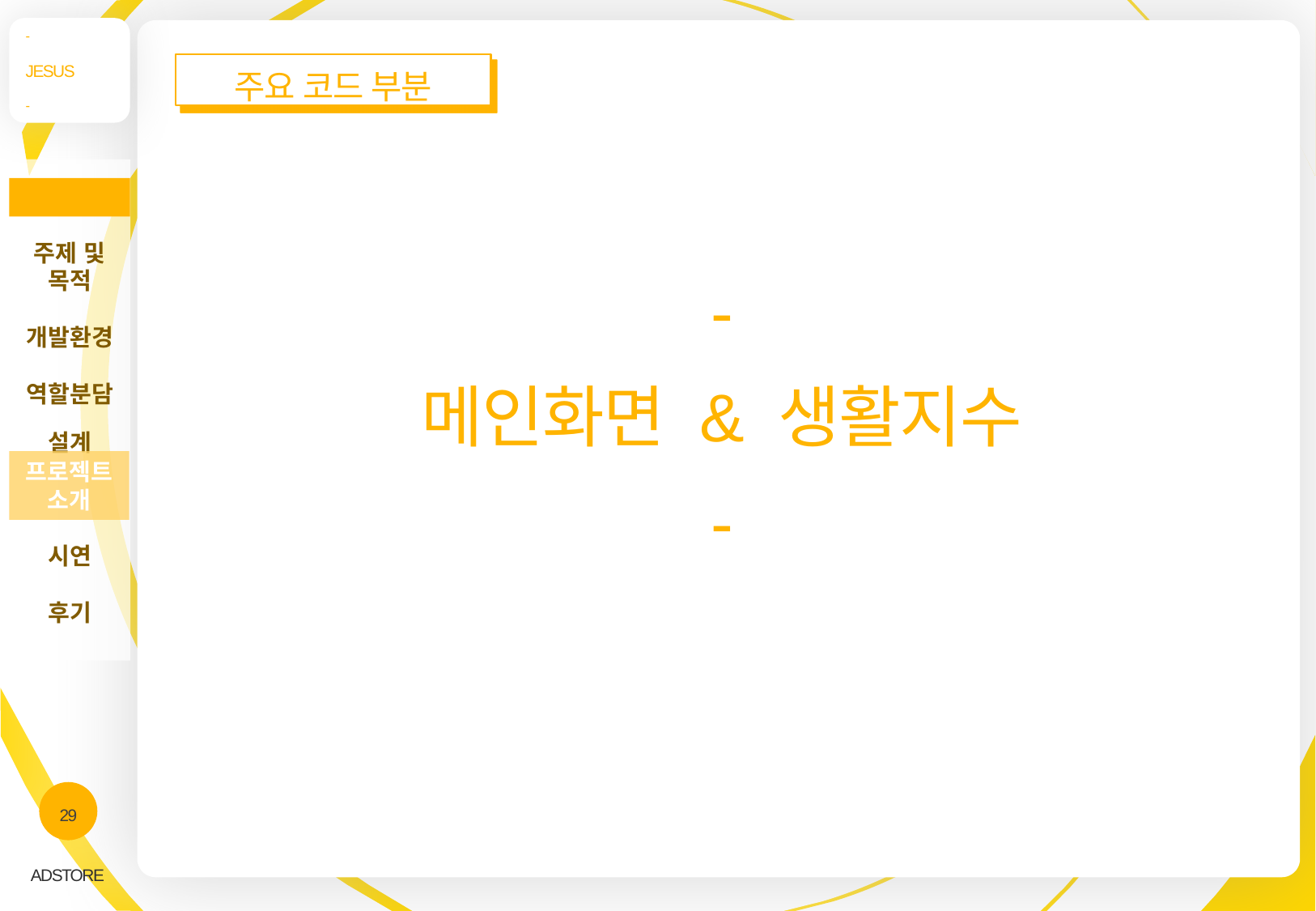

-
JESUS
-
주요 코드 부분

주제 및 목적

개발환경

역할분담

설계

시연

후기

INDEX
-
메인화면 & 생활지수
-
프로젝트 소개
29
ADSTORE